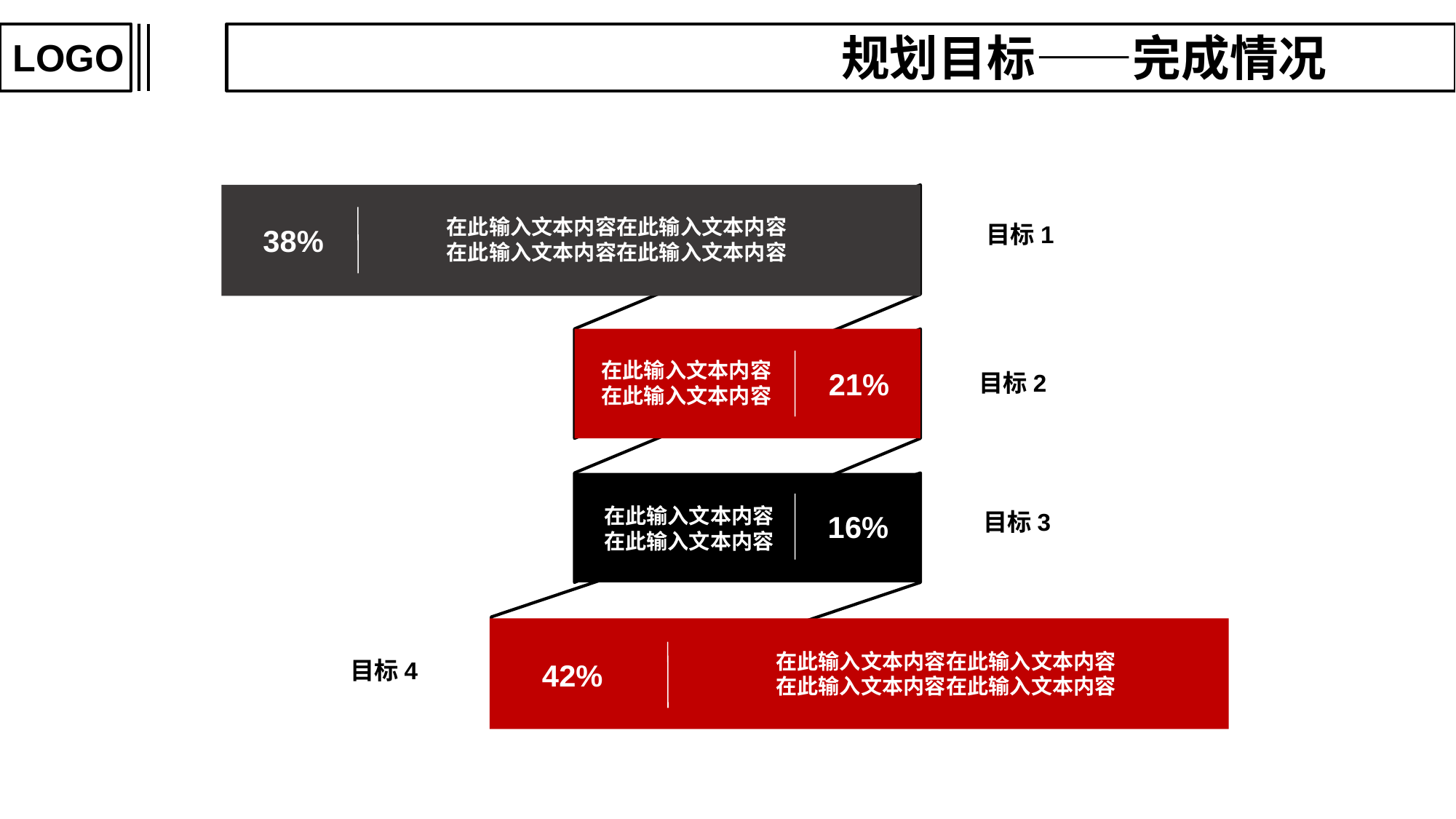

规划目标——完成情况

LOGO

在此输入文本内容在此输入文本内容
在此输入文本内容在此输入文本内容
目标1
38%

在此输入文本内容
在此输入文本内容
21%
目标2

在此输入文本内容
在此输入文本内容
目标3
16%

在此输入文本内容在此输入文本内容
在此输入文本内容在此输入文本内容
目标4
42%